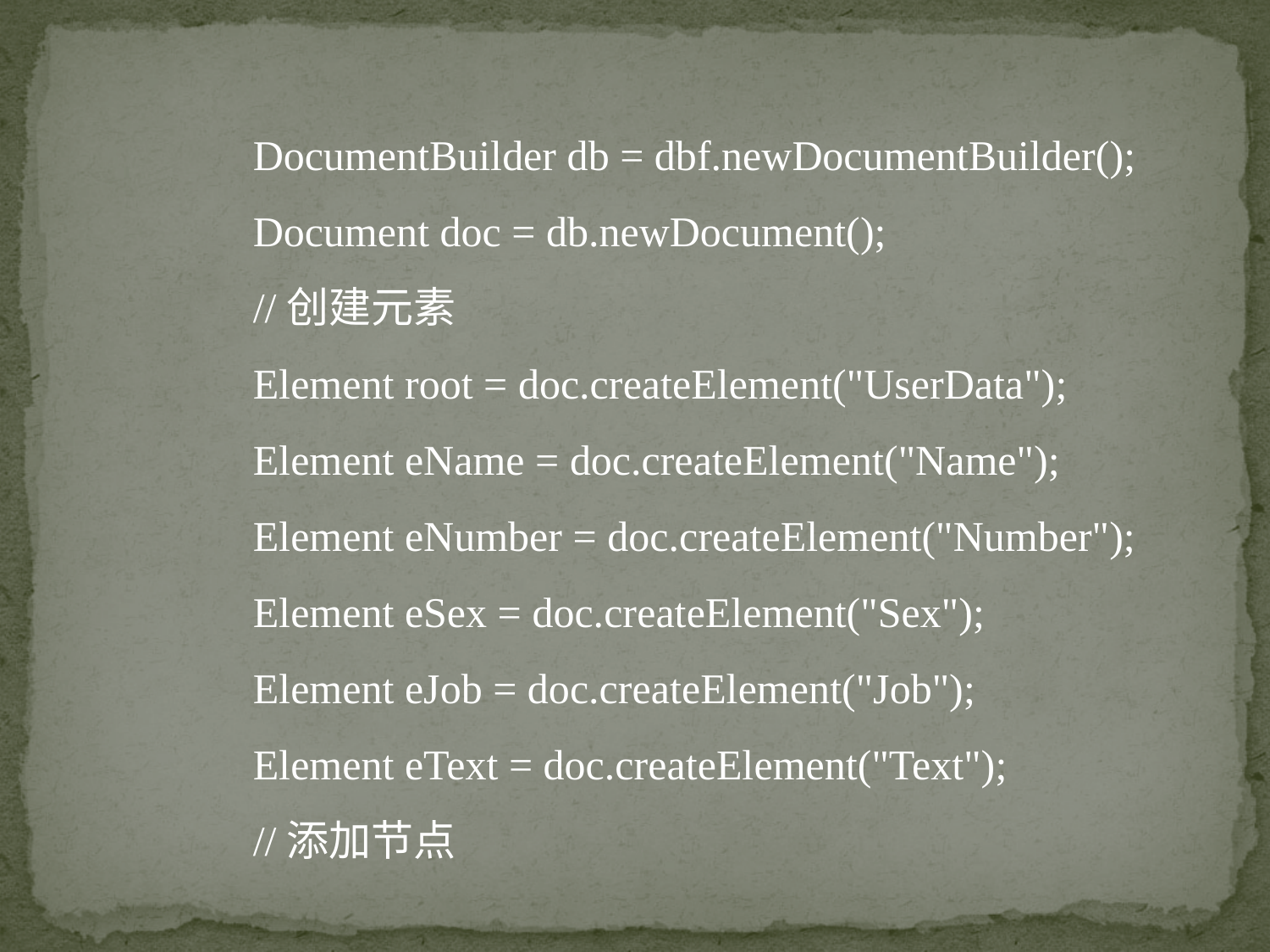

DocumentBuilder db = dbf.newDocumentBuilder();
	Document doc = db.newDocument();
	//创建元素
	Element root = doc.createElement("UserData");
	Element eName = doc.createElement("Name");
	Element eNumber = doc.createElement("Number");
	Element eSex = doc.createElement("Sex");
	Element eJob = doc.createElement("Job");
	Element eText = doc.createElement("Text");
	//添加节点